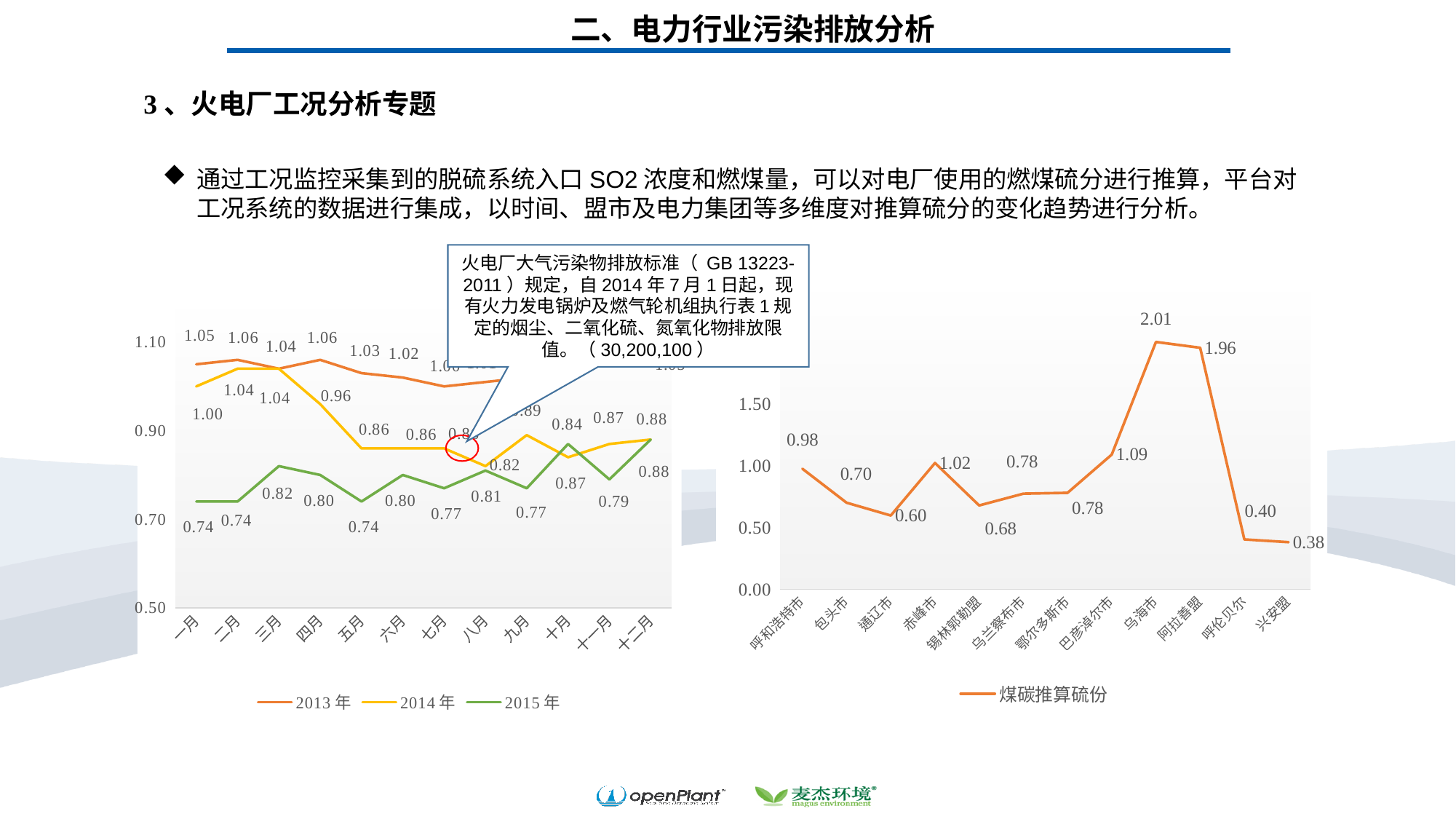

二、电力行业污染排放分析
3、火电厂工况分析专题
通过工况监控采集到的脱硫系统入口SO2浓度和燃煤量，可以对电厂使用的燃煤硫分进行推算，平台对工况系统的数据进行集成，以时间、盟市及电力集团等多维度对推算硫分的变化趋势进行分析。
火电厂大气污染物排放标准（ GB 13223-2011）规定，自2014年7月1日起，现有火力发电锅炉及燃气轮机组执行表1规定的烟尘、二氧化硫、氮氧化物排放限值。（30,200,100）

### Chart

| Category | 2013年 | 2014年 | 2015年 |
|---|---|---|---|
| 一月 | 1.05 | 1.0 | 0.7400000000000037 |
| 二月 | 1.06 | 1.04 | 0.7400000000000037 |
| 三月 | 1.04 | 1.04 | 0.8200000000000006 |
| 四月 | 1.06 | 0.9600000000000006 | 0.8 |
| 五月 | 1.03 | 0.8600000000000007 | 0.7400000000000037 |
| 六月 | 1.02 | 0.8600000000000007 | 0.8 |
| 七月 | 1.0 | 0.8600000000000007 | 0.7700000000000041 |
| 八月 | 1.01 | 0.8200000000000006 | 0.81 |
| 九月 | 1.02 | 0.89 | 0.7700000000000041 |
| 十月 | 1.03 | 0.8400000000000006 | 0.8700000000000037 |
| 十一月 | 1.06 | 0.8700000000000037 | 0.79 |
| 十二月 | 1.05 | 0.88 | 0.88 |

### Chart

| Category | 煤碳推算硫份 |
|---|---|
| 呼和浩特市 | 0.9777666365534858 |
| 包头市 | 0.7021964663793014 |
| 通辽市 | 0.5982613458142765 |
| 赤峰市 | 1.0247002120617799 |
| 锡林郭勒盟 | 0.6798927465827036 |
| 乌兰察布市 | 0.7754164146501886 |
| 鄂尔多斯市 | 0.7823733007666863 |
| 巴彦淖尔市 | 1.0924940044204299 |
| 乌海市 | 2.0054619809 |
| 阿拉善盟 | 1.9582261680525501 |
| 呼伦贝尔 | 0.404539211569838 |
| 兴安盟 | 0.3824150995056744 |